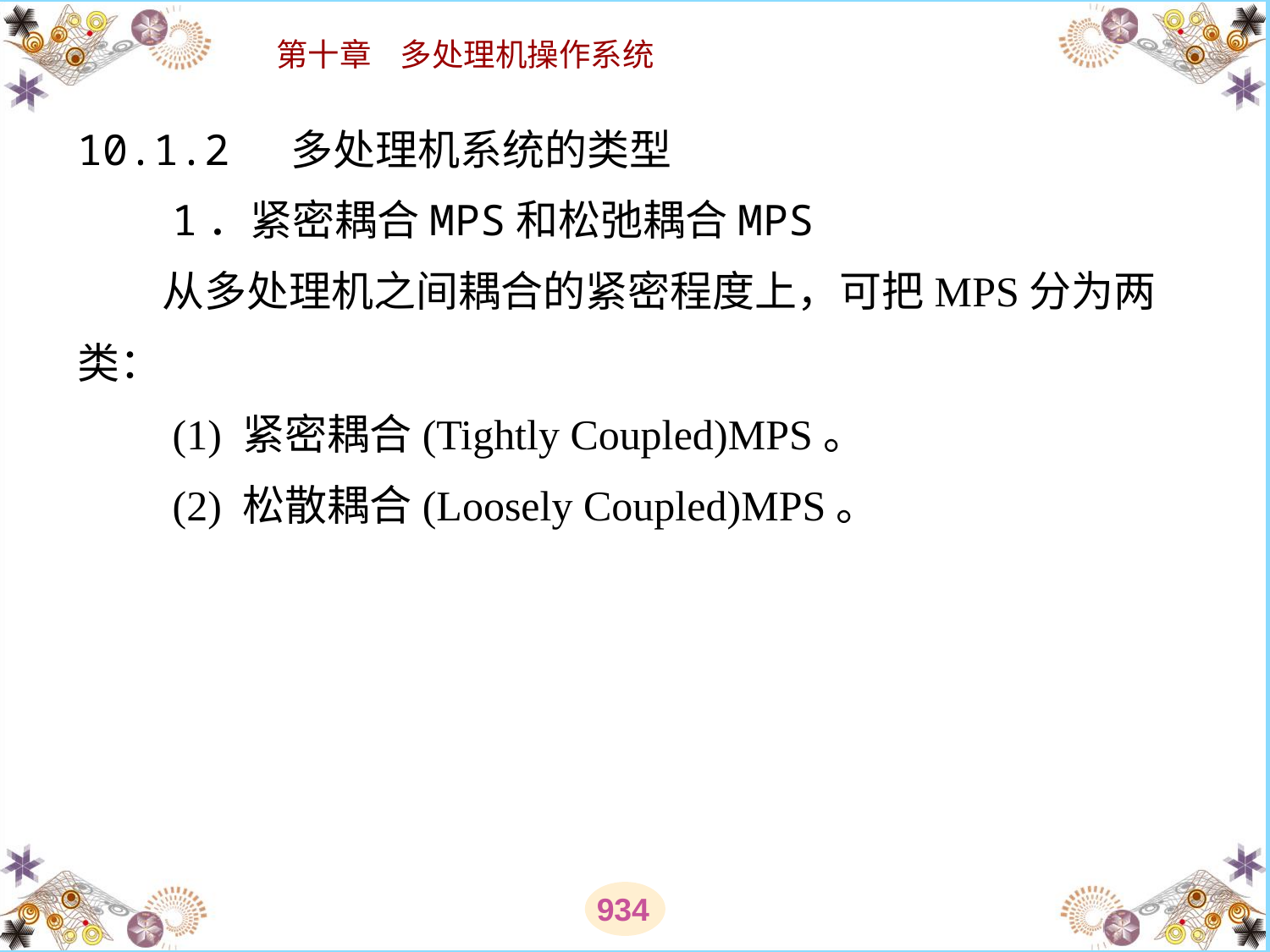

# 10.1.2  多处理机系统的类型 　　1．紧密耦合MPS和松弛耦合MPS 　　从多处理机之间耦合的紧密程度上，可把MPS分为两类： 　　(1) 紧密耦合(Tightly Coupled)MPS。 　　(2) 松散耦合(Loosely Coupled)MPS。